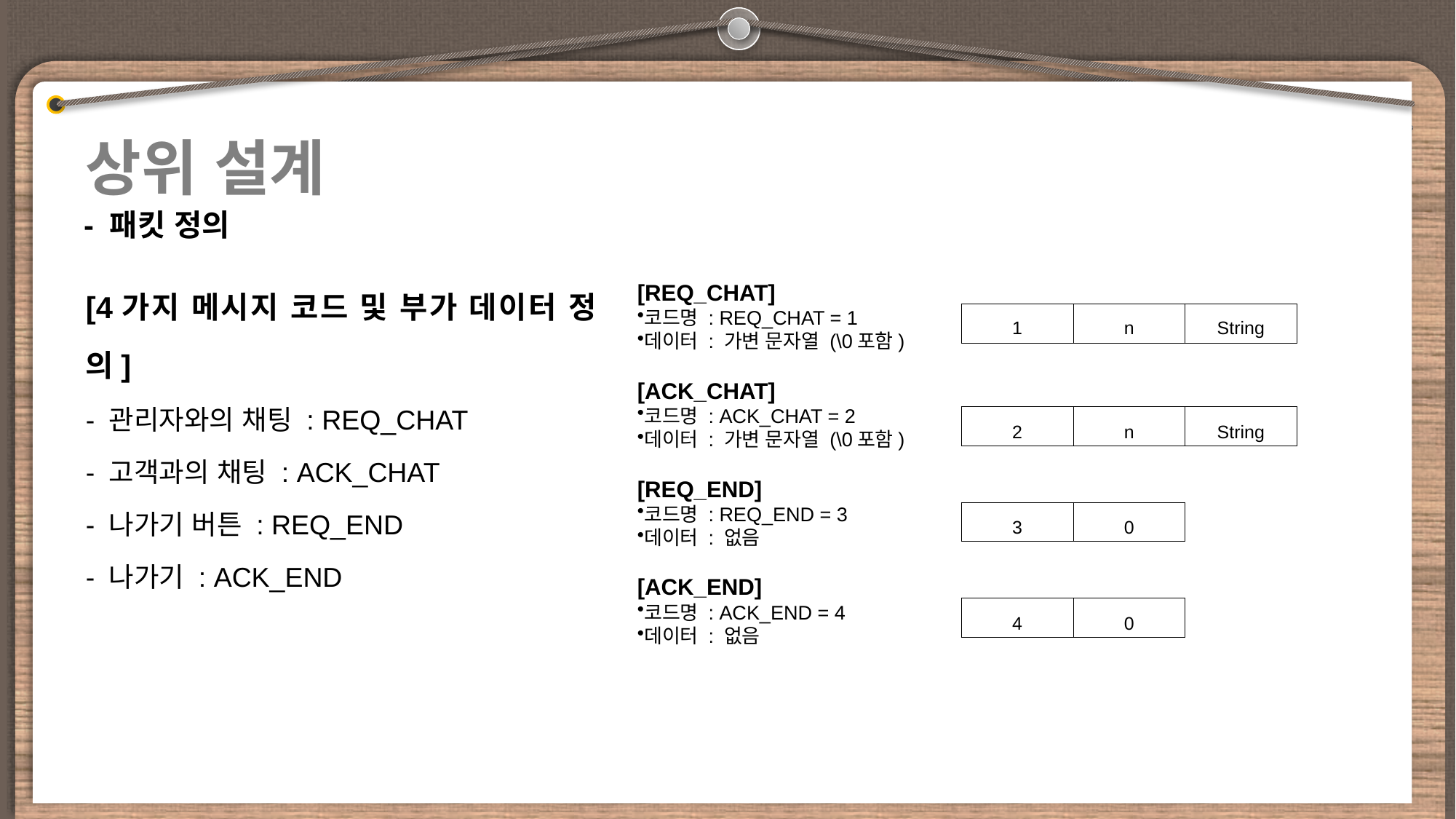

상위 설계
- 패킷 정의

[REQ_CHAT]
코드명 : REQ_CHAT = 1
데이터 : 가변 문자열 (\0포함)

[ACK_CHAT]
코드명 : ACK_CHAT = 2
데이터 : 가변 문자열 (\0포함)

[REQ_END]
코드명 : REQ_END = 3
데이터 : 없음

[ACK_END]
코드명 : ACK_END = 4
데이터 : 없음

[4가지 메시지 코드 및 부가 데이터 정의]
- 관리자와의 채팅 : REQ_CHAT
- 고객과의 채팅 : ACK_CHAT
- 나가기 버튼 : REQ_END
- 나가기 : ACK_END

| 1 | n | String |
| --- | --- | --- |
| 2 | n | String |
| --- | --- | --- |
| 3 | 0 |
| --- | --- |
| 4 | 0 |
| --- | --- |